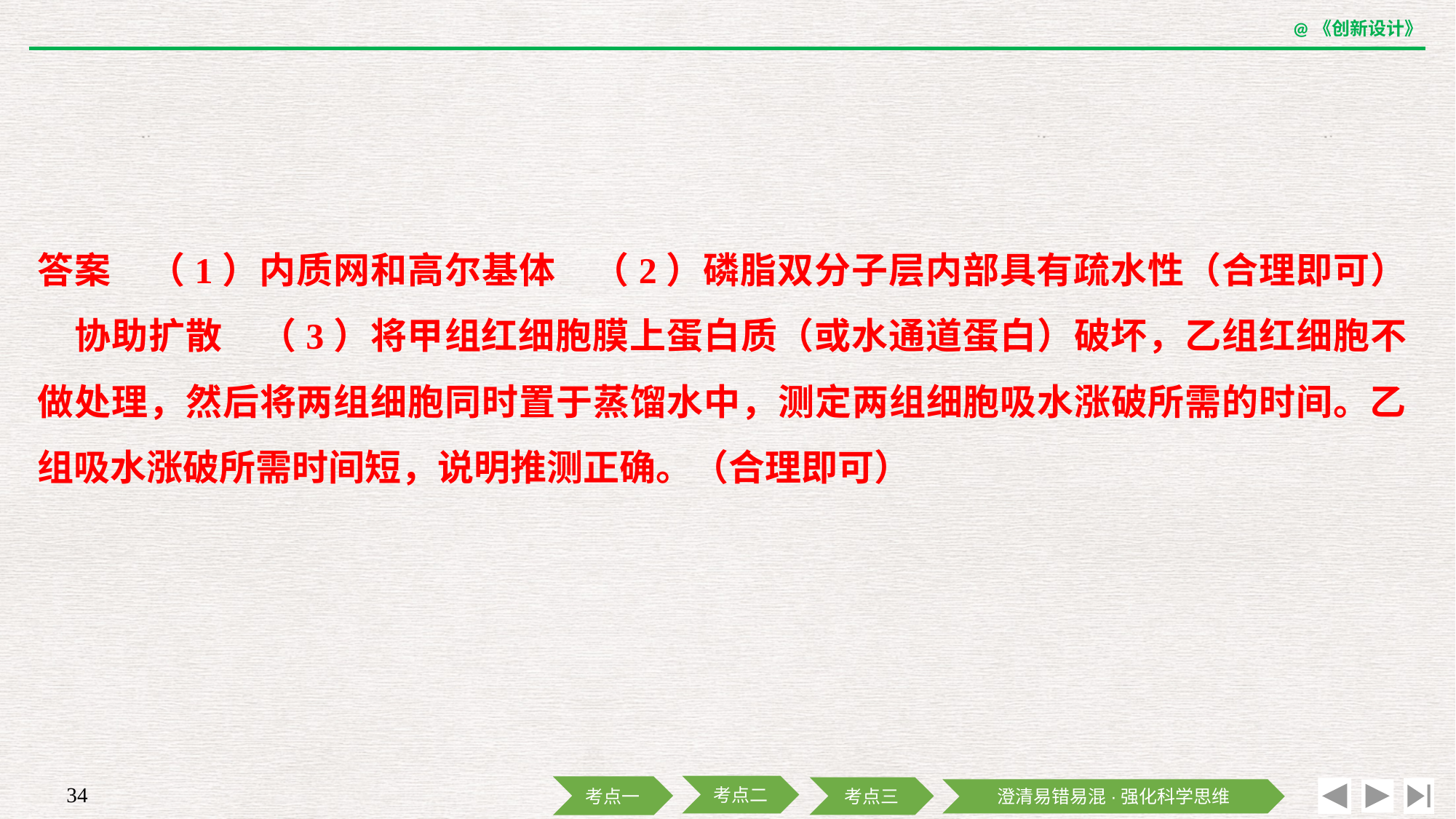

答案　（1）内质网和高尔基体　（2）磷脂双分子层内部具有疏水性（合理即可）　协助扩散　（3）将甲组红细胞膜上蛋白质（或水通道蛋白）破坏，乙组红细胞不做处理，然后将两组细胞同时置于蒸馏水中，测定两组细胞吸水涨破所需的时间。乙组吸水涨破所需时间短，说明推测正确。（合理即可）